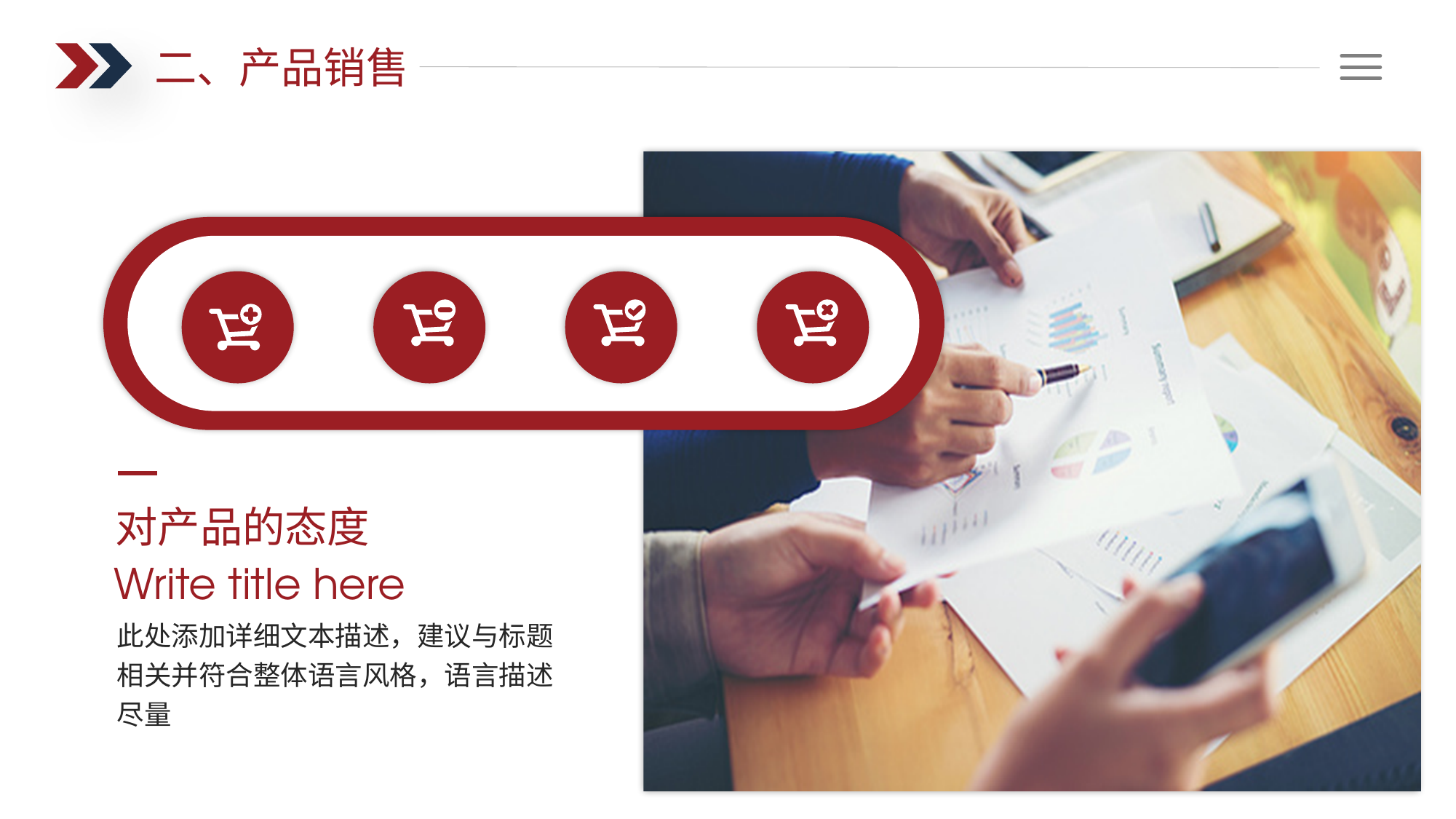

二、产品销售

对产品的态度
Write title here
此处添加详细文本描述，建议与标题相关并符合整体语言风格，语言描述尽量